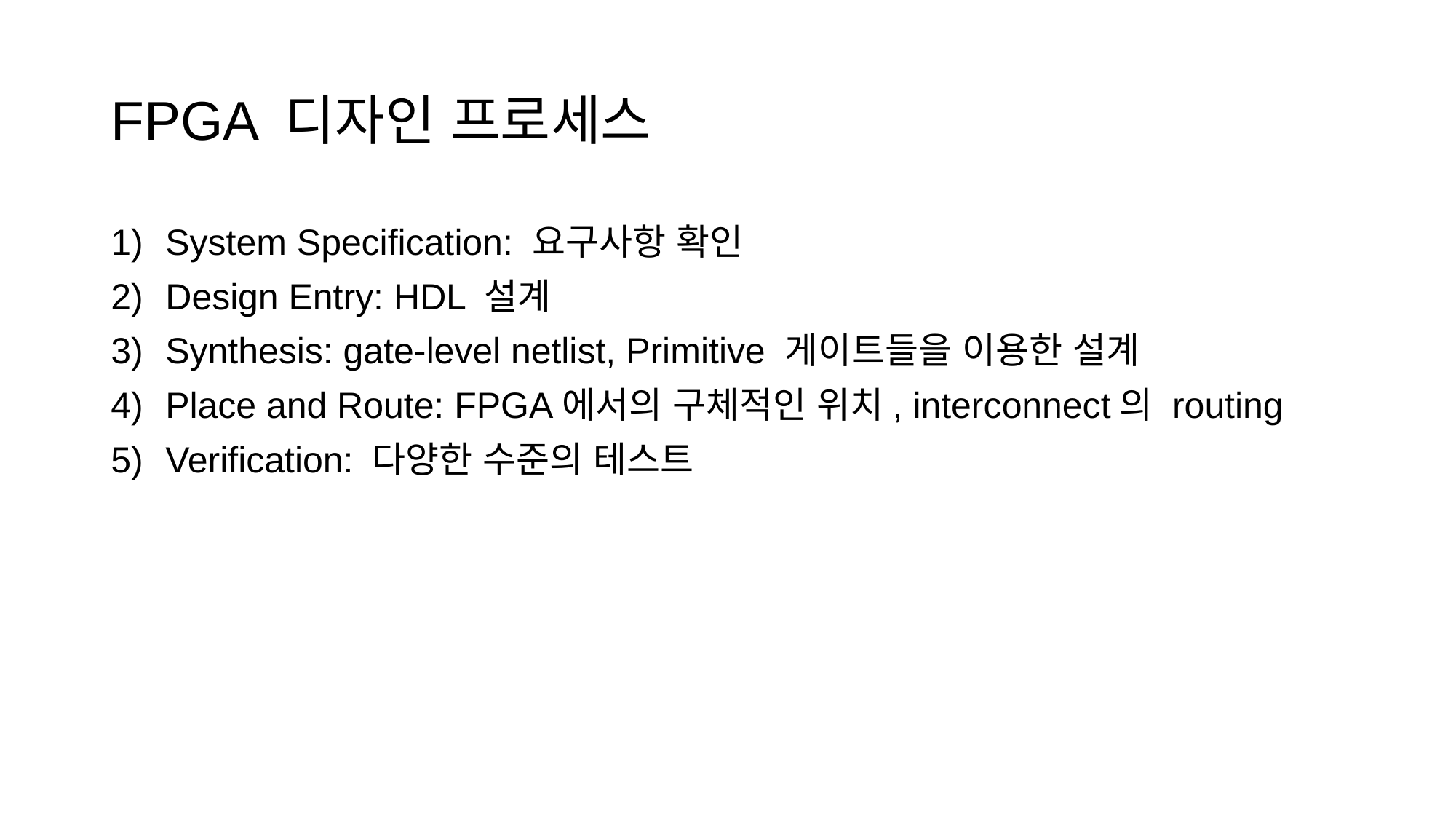

# FPGA 디자인 프로세스
System Specification: 요구사항 확인
Design Entry: HDL 설계
Synthesis: gate-level netlist, Primitive 게이트들을 이용한 설계
Place and Route: FPGA에서의 구체적인 위치, interconnect의 routing
Verification: 다양한 수준의 테스트